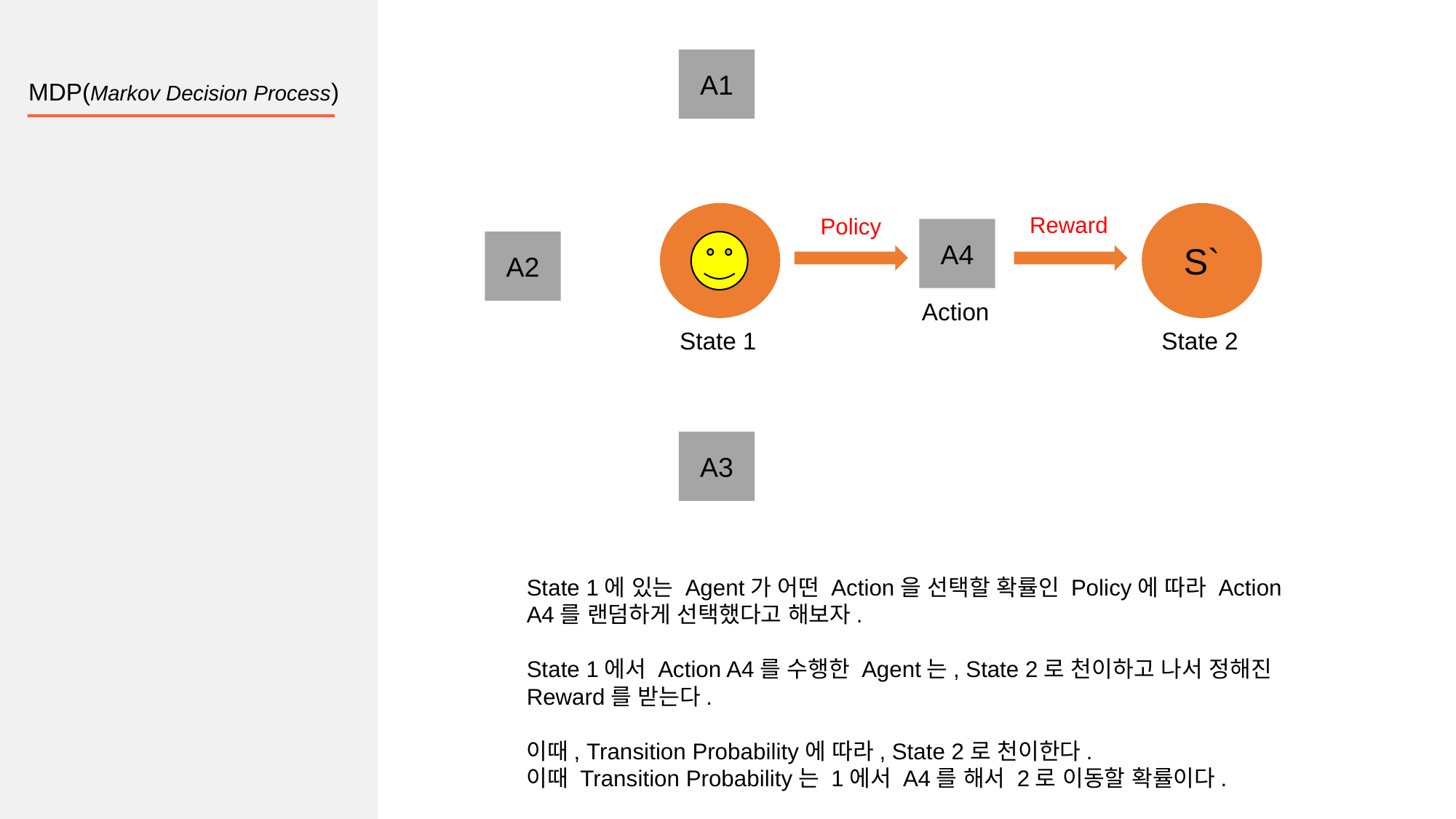

A1
MDP(Markov Decision Process)

S`
S
Reward
Policy
A4
A2

Action
State 2
State 1
A3
State 1에 있는 Agent가 어떤 Action을 선택할 확률인 Policy에 따라 Action A4를 랜덤하게 선택했다고 해보자.

State 1에서 Action A4를 수행한 Agent는, State 2로 천이하고 나서 정해진 Reward를 받는다.

이때, Transition Probability에 따라, State 2로 천이한다.
이때 Transition Probability는 1에서 A4를 해서 2로 이동할 확률이다.